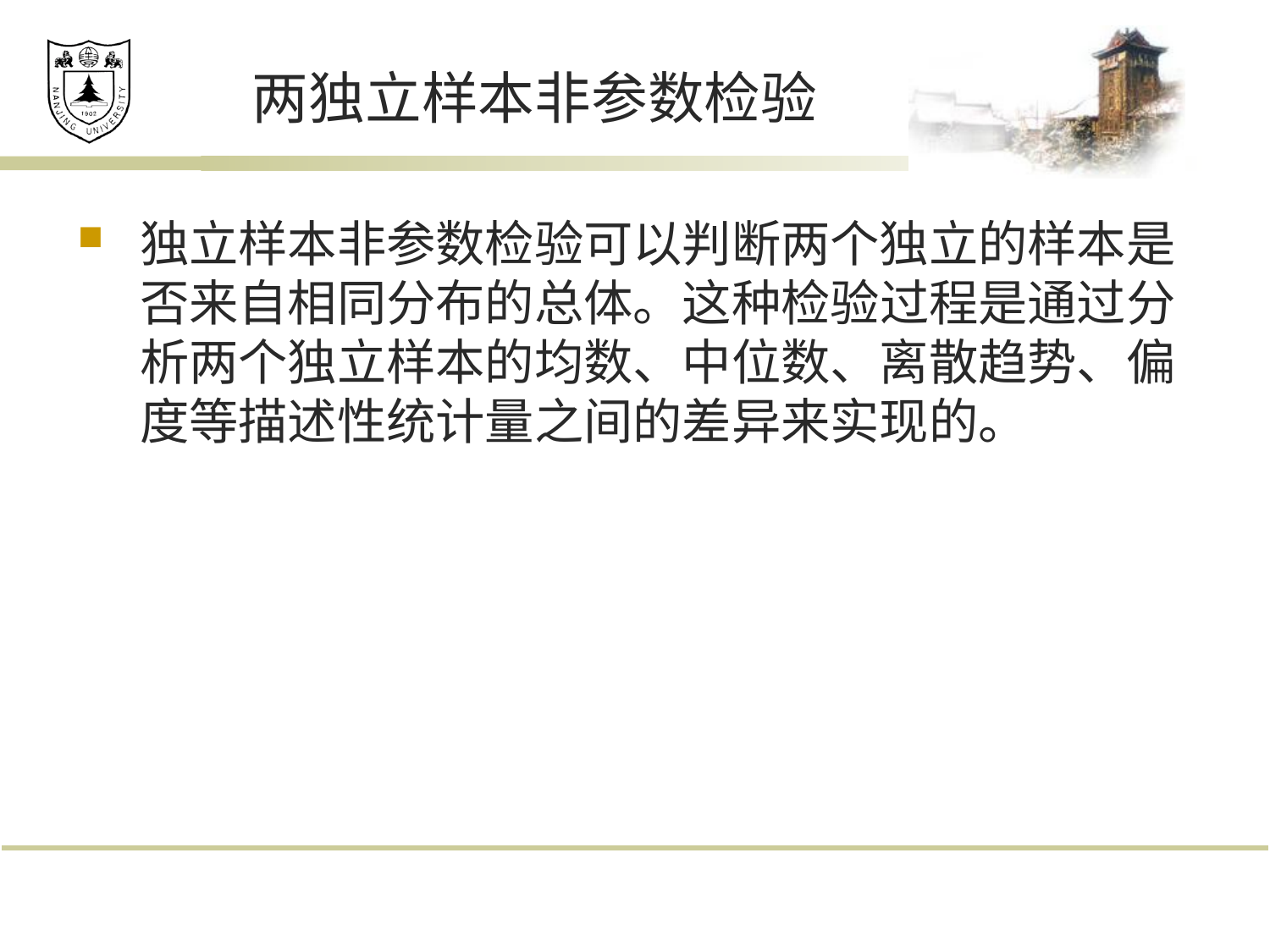

# 两独立样本非参数检验
独立样本非参数检验可以判断两个独立的样本是否来自相同分布的总体。这种检验过程是通过分析两个独立样本的均数、中位数、离散趋势、偏度等描述性统计量之间的差异来实现的。